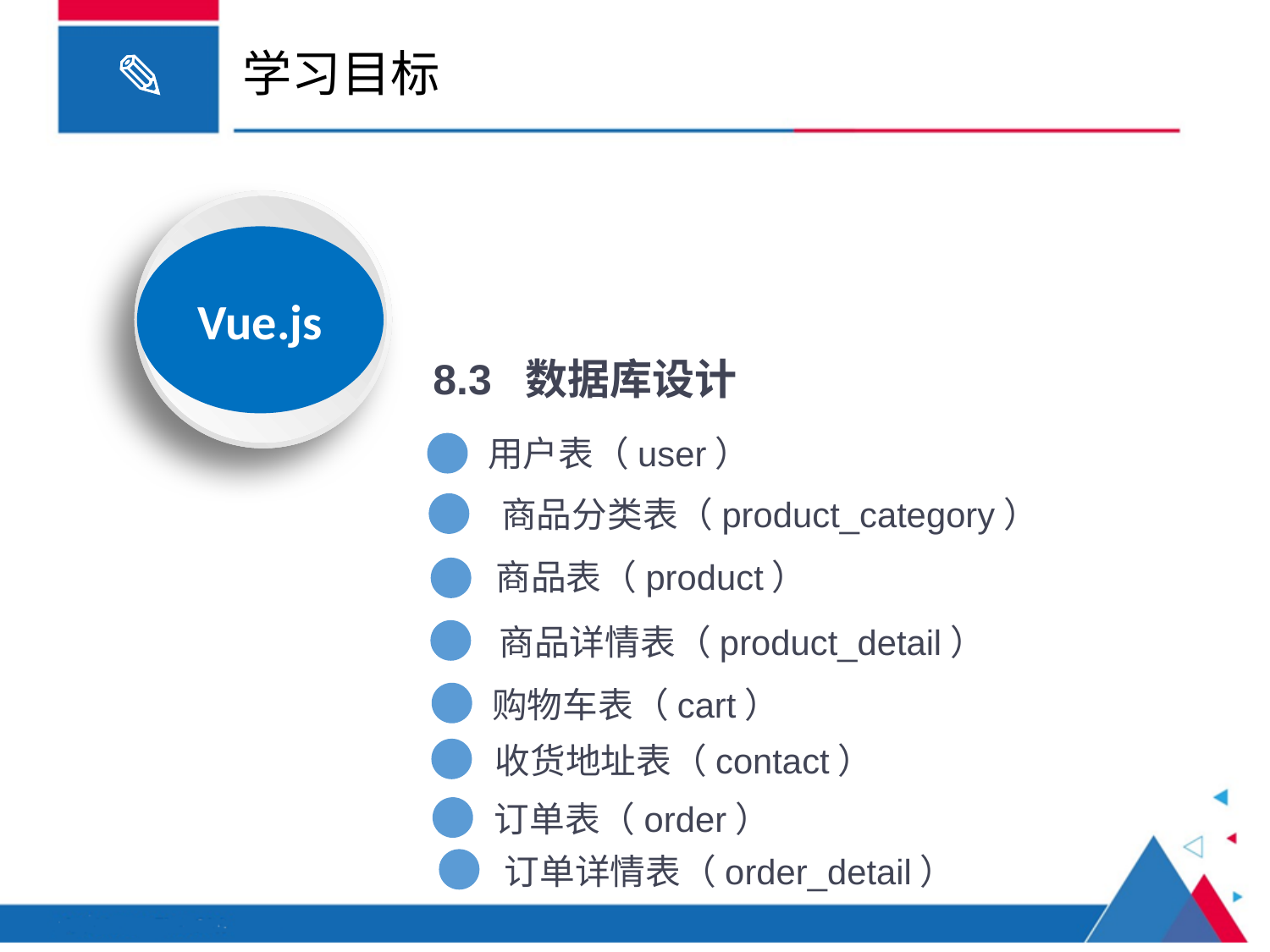

# 学习目标

Vue.js
8.3  数据库设计
用户表（user）

商品分类表（product_category）

商品表（product）

商品详情表（product_detail）

购物车表（cart）

收货地址表（contact）

订单表（order）

订单详情表（order_detail）